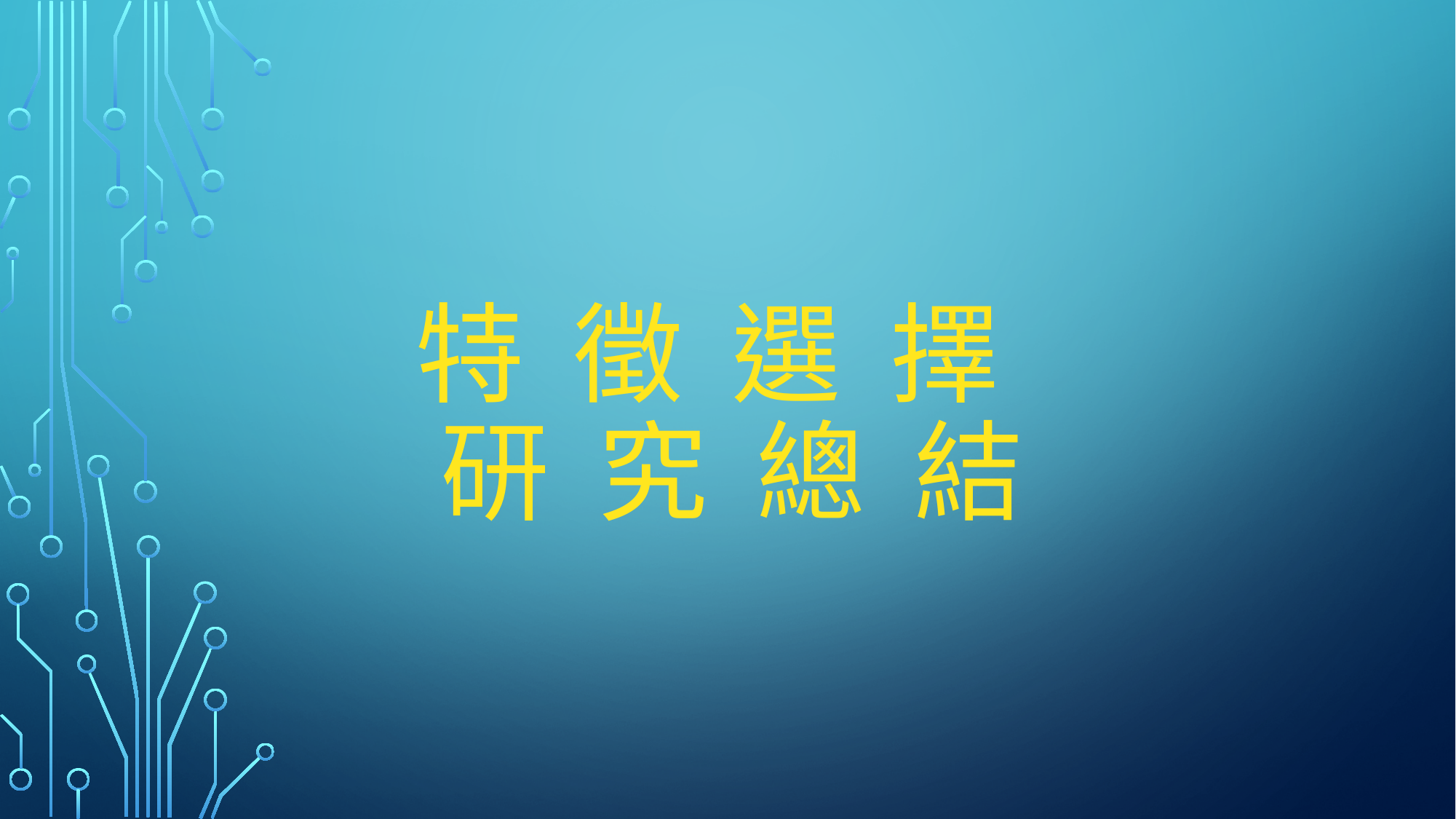

# 特  徵  選  擇 研  究  總  結